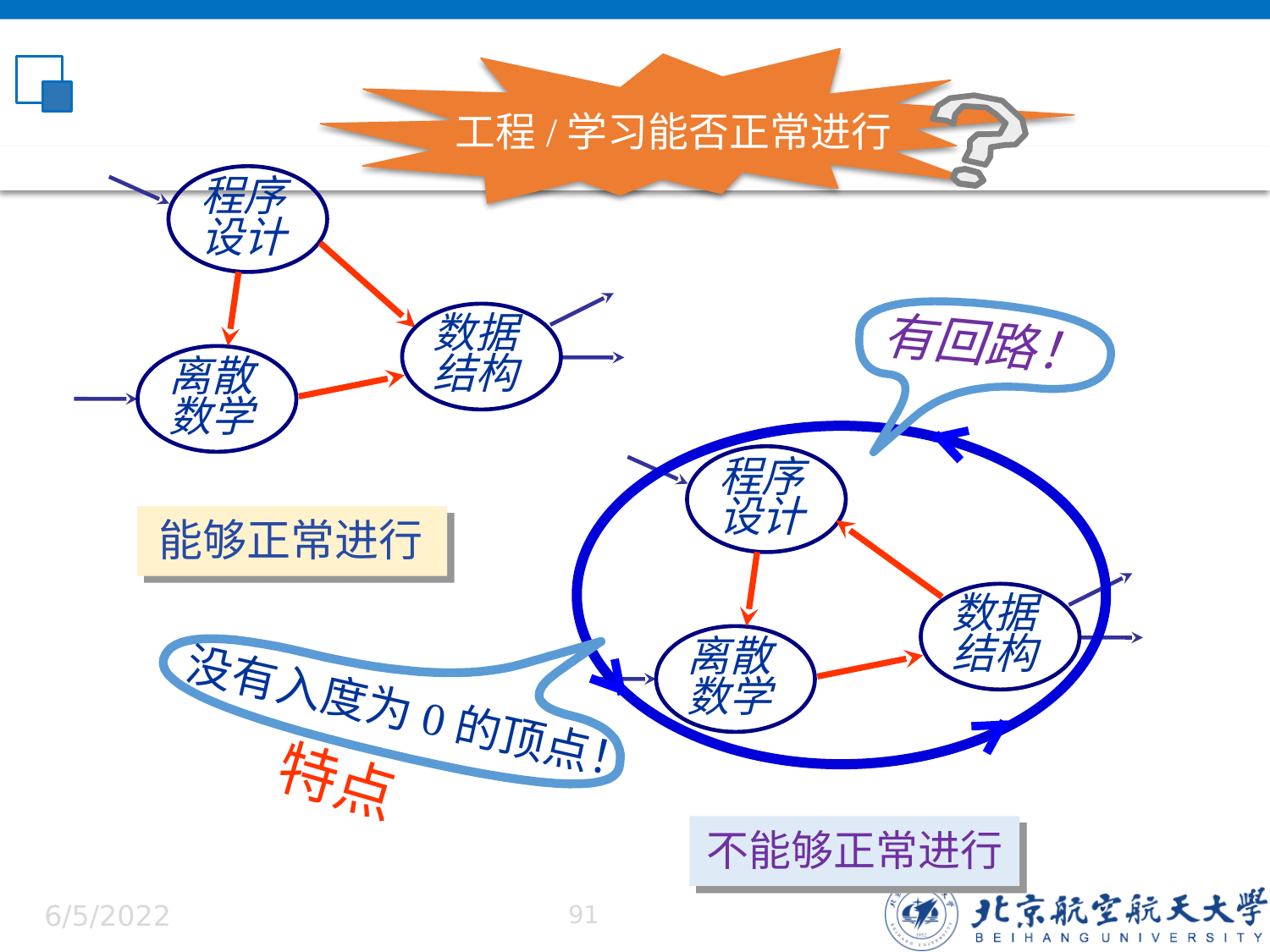

工程/学习能否正常进行

程序设计

数据
结构

离散数学

有回路！

程序设计

数据
结构

离散数学

能够正常进行

没有入度为0的顶点！
特点

不能够正常进行
6/5/2022
91